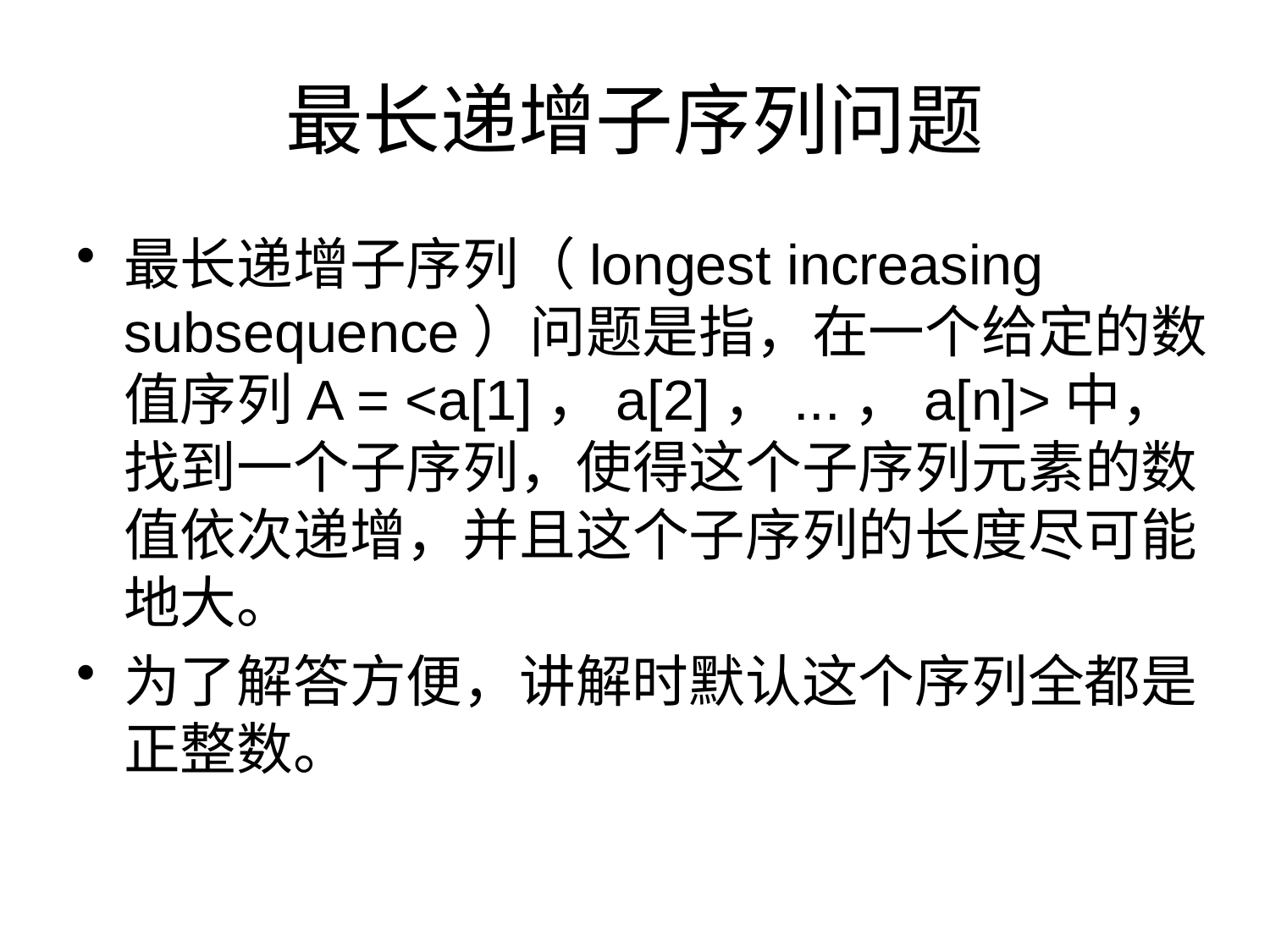

# 最长递增子序列问题
最长递增子序列（longest increasing subsequence）问题是指，在一个给定的数值序列A = <a[1]，a[2]，...，a[n]>中，找到一个子序列，使得这个子序列元素的数值依次递增，并且这个子序列的长度尽可能地大。
为了解答方便，讲解时默认这个序列全都是正整数。